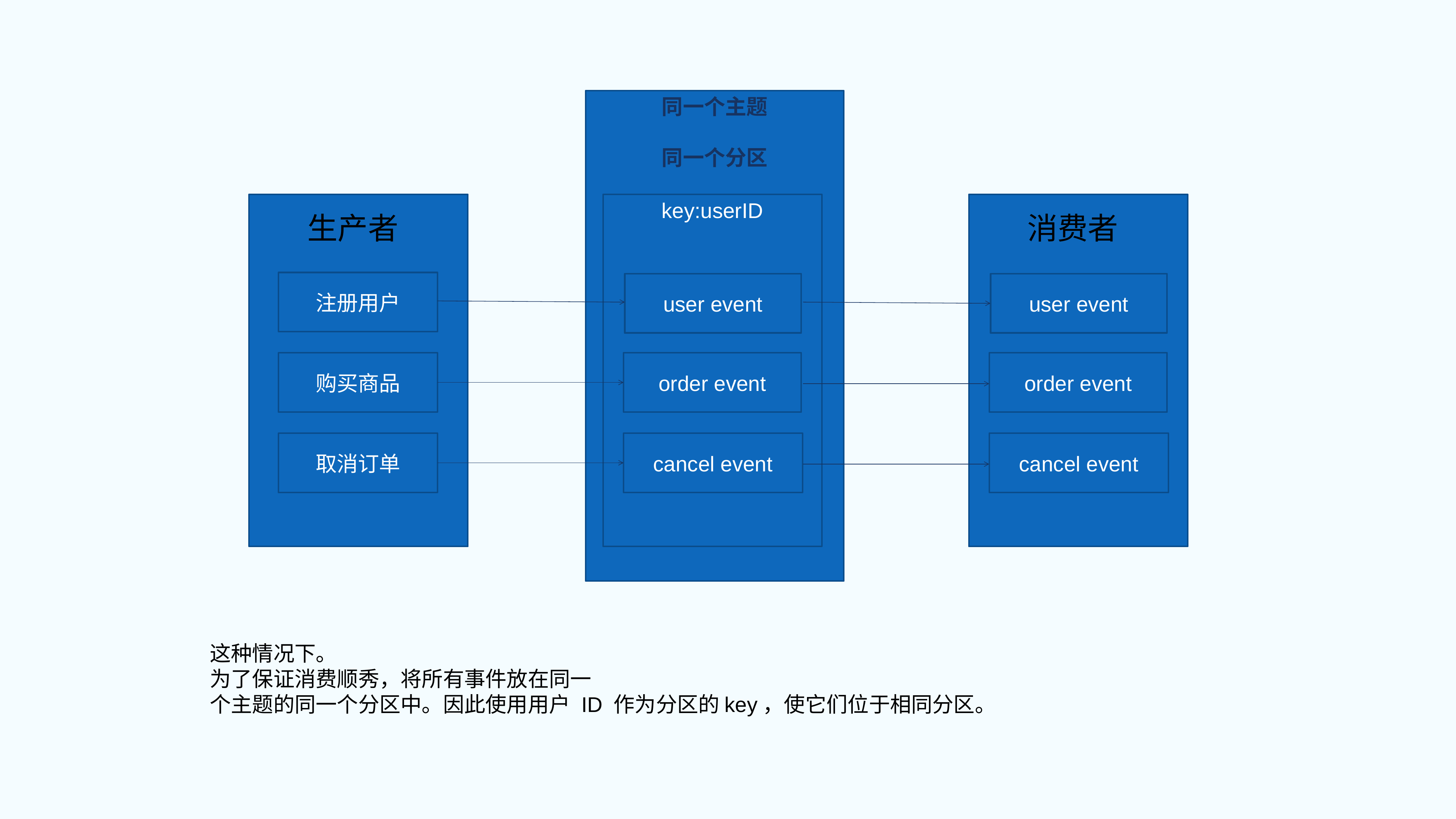

同一个主题

同一个分区

key:userID

生产者
消费者
注册用户
user event
user event
购买商品
order event
order event
取消订单
cancel event
cancel event

这种情况下。
为了保证消费顺秀，将所有事件放在同一
个主题的同一个分区中。因此使用用户 ID 作为分区的key，使它们位于相同分区。